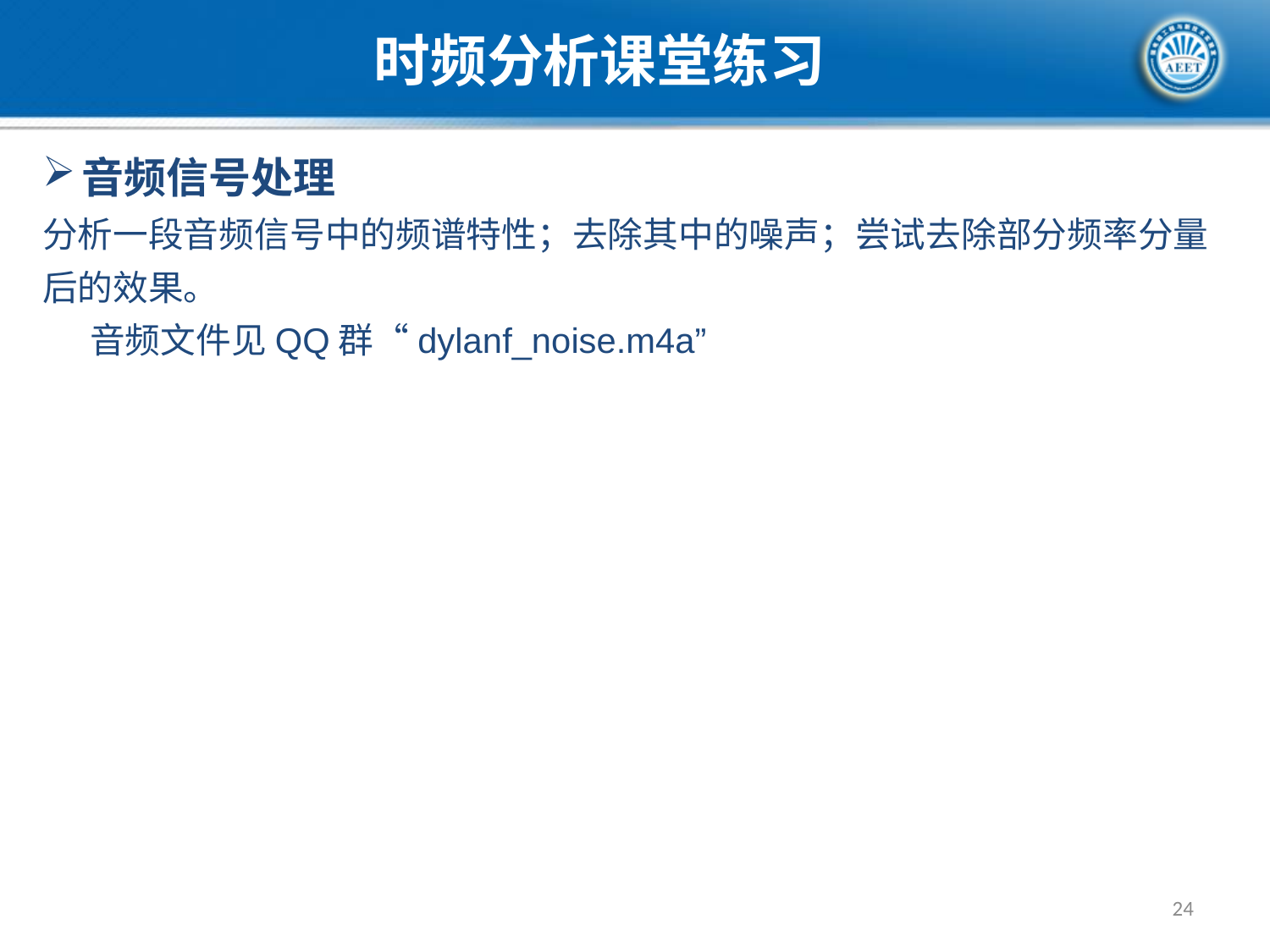

时频分析课堂练习
音频信号处理
分析一段音频信号中的频谱特性；去除其中的噪声；尝试去除部分频率分量后的效果。
     音频文件见QQ群“dylanf_noise.m4a”

24